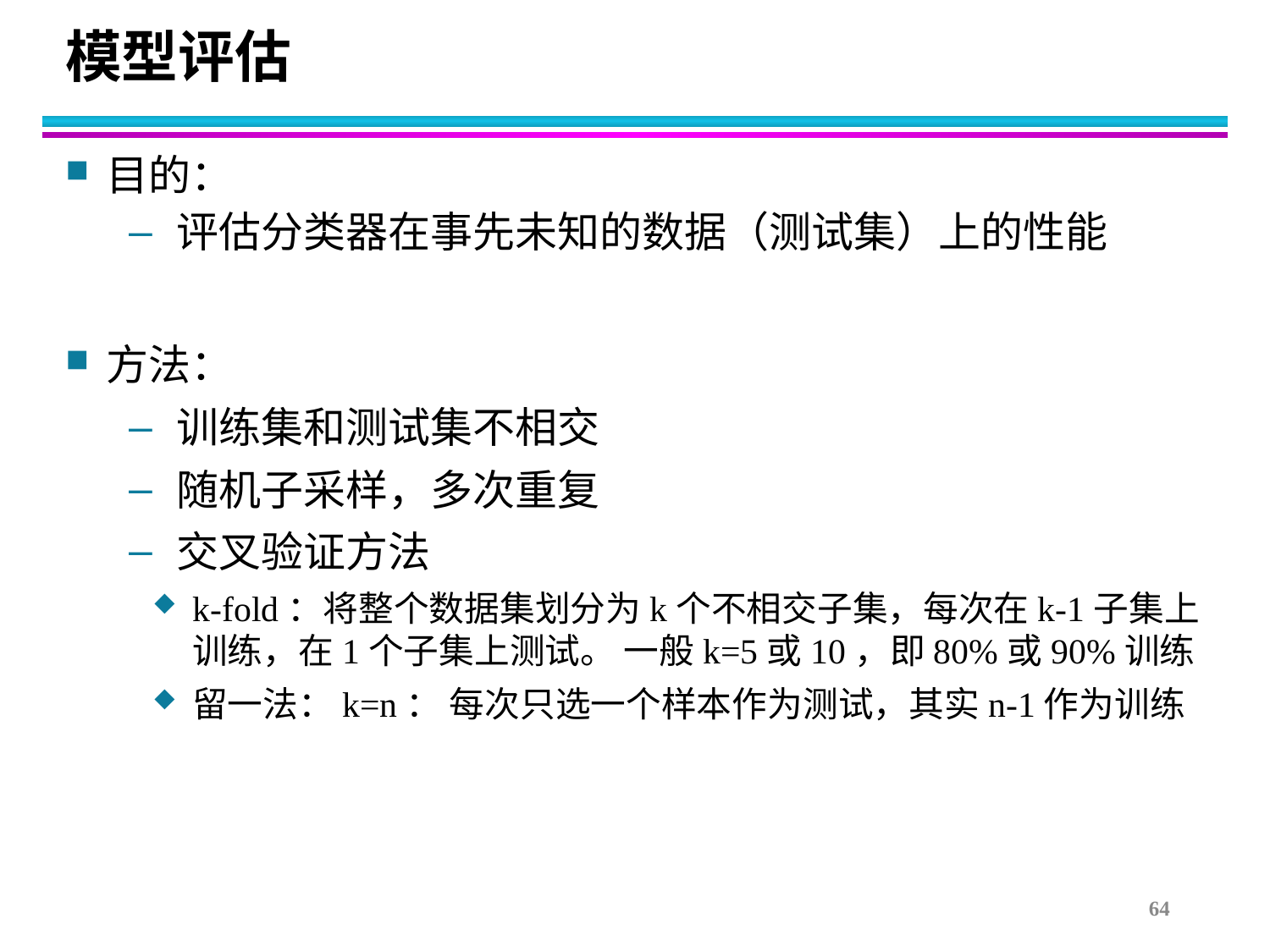

# 模型评估
目的：
评估分类器在事先未知的数据（测试集）上的性能

方法：
训练集和测试集不相交
随机子采样，多次重复
交叉验证方法
k-fold：将整个数据集划分为k个不相交子集，每次在k-1子集上训练，在1个子集上测试。 一般k=5或10，即80%或90%训练
留一法：k=n： 每次只选一个样本作为测试，其实n-1作为训练
64